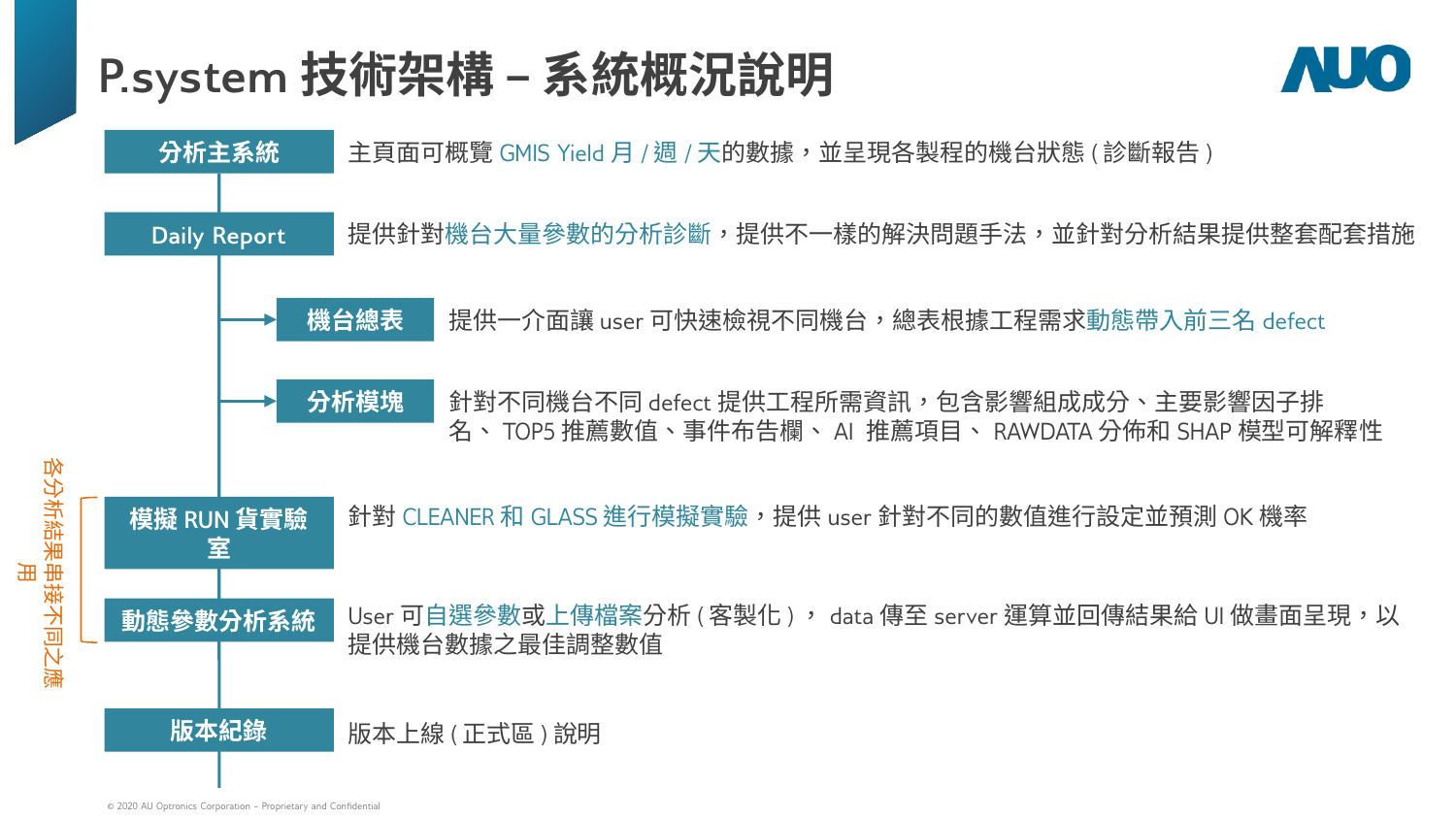

P.system技術架構 – 系統概況說明
主頁面可概覽GMIS Yield月/週/天的數據，並呈現各製程的機台狀態(診斷報告)
分析主系統
提供針對機台大量參數的分析診斷，提供不一樣的解決問題手法，並針對分析結果提供整套配套措施
Daily Report
機台總表
提供一介面讓user可快速檢視不同機台，總表根據工程需求動態帶入前三名defect
針對不同機台不同defect提供工程所需資訊，包含影響組成成分、主要影響因子排名、TOP5推薦數值、事件布告欄、AI 推薦項目、RAWDATA分佈和SHAP模型可解釋性
分析模塊
各分析結果串接不同之應用
針對CLEANER和GLASS進行模擬實驗，提供user針對不同的數值進行設定並預測OK機率
模擬RUN貨實驗室

User可自選參數或上傳檔案分析(客製化)，data傳至server運算並回傳結果給UI做畫面呈現，以提供機台數據之最佳調整數值
動態參數分析系統
版本紀錄
版本上線(正式區)說明